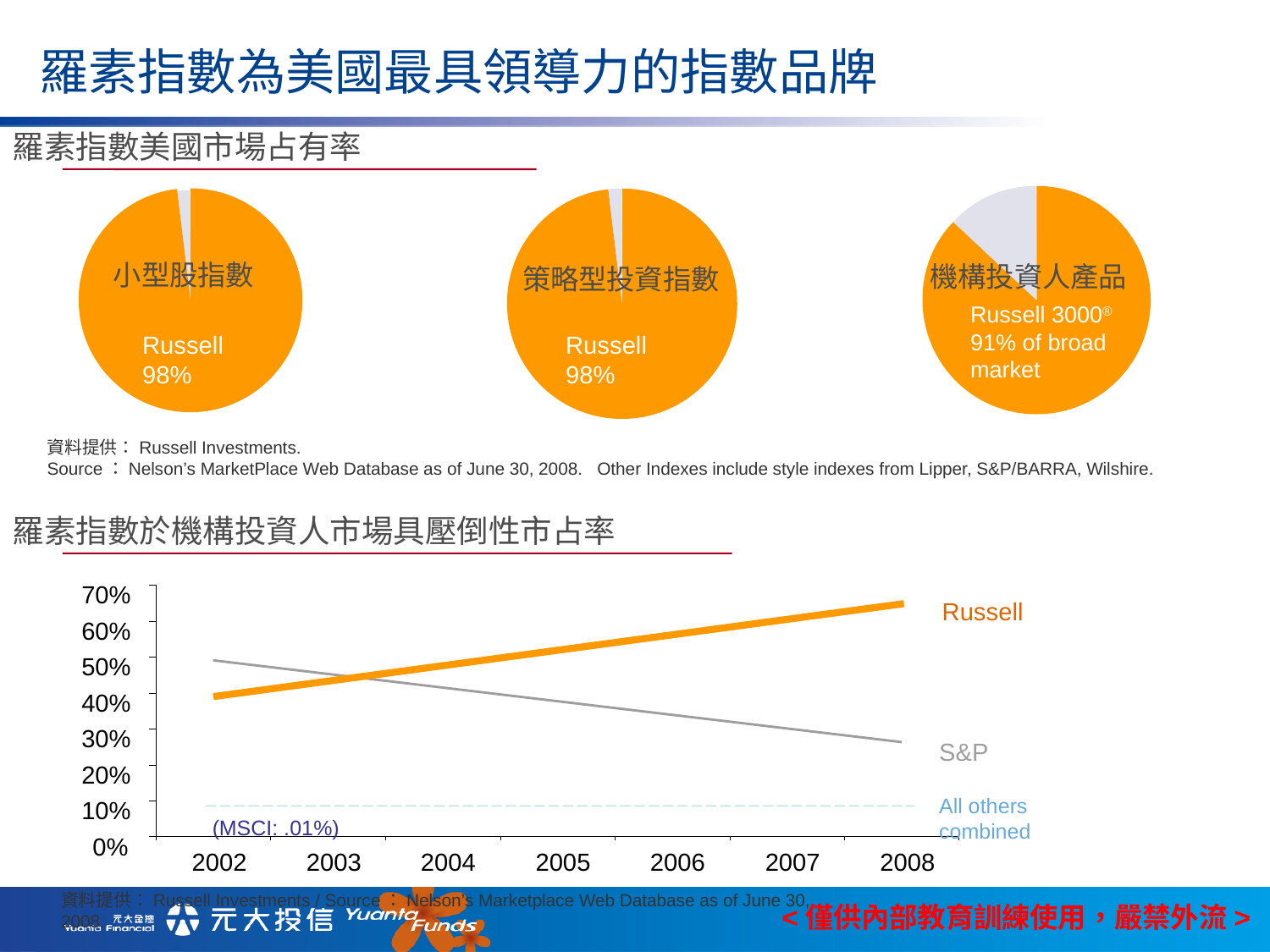

# 羅素指數為美國最具領導力的指數品牌
羅素指數美國市場占有率

Russell 3000® 91% of broad market
機構投資人產品

小型股指數

Russell 98%

策略型投資指數
Russell 98%
資料提供：Russell Investments.
Source：Nelson’s MarketPlace Web Database as of June 30, 2008.   Other Indexes include style indexes from Lipper, S&P/BARRA, Wilshire.
羅素指數於機構投資人市場具壓倒性市占率

70%
60%
50%
40%
30%
20%
10%
0%

Russell

S&P

All others combined

(MSCI: .01%)

2002
2003
2004
2005
2006
2007
2008
資料提供：Russell Investments / Source：Nelson’s Marketplace Web Database as of June 30, 2008.